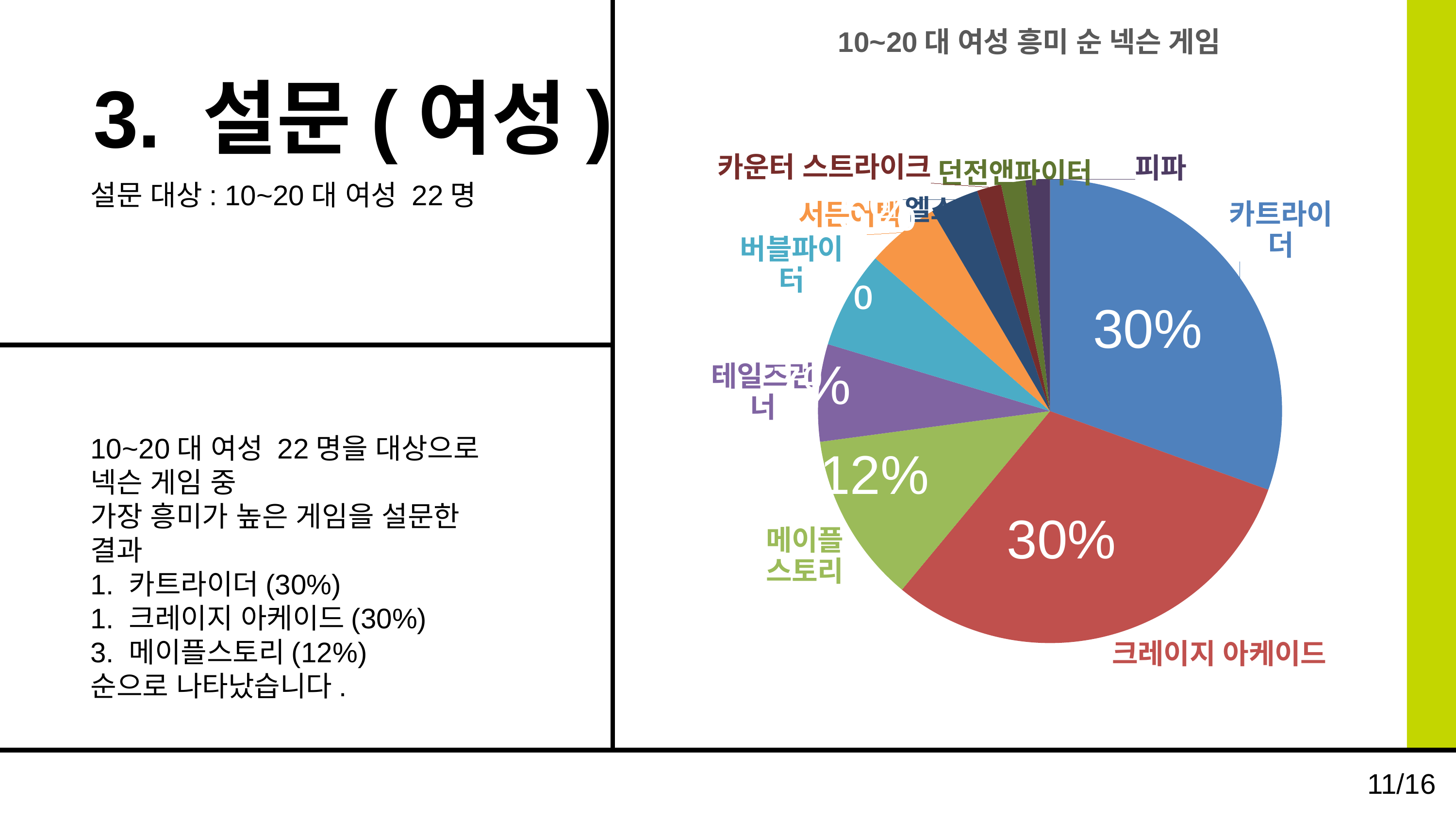

### Chart: 10~20대 여성 흥미 순 넥슨 게임

| Category | 숫자 |
|---|---|
| 카트라이더 | 18.0 |
| 크레이지 아케이드 | 18.0 |
| 메이플 스토리 | 7.0 |
| 테일즈런너 | 4.0 |
| 버블파이터 | 4.0 |
| 서든어택 | 3.0 |
| 엘소드 | 2.0 |
| 카운터 스트라이크 | 1.0 |
| 던전앤파이터 | 1.0 |
| 피파 | 1.0 |
3. 설문(여성)
5%
설문 대상: 10~20대 여성 22명
7%
30%
7%
10~20대 여성 22명을 대상으로
넥슨 게임 중
가장 흥미가 높은 게임을 설문한 결과
1. 카트라이더(30%)
1. 크레이지 아케이드(30%)
3. 메이플스토리(12%)
순으로 나타났습니다.
12%
30%
11/16